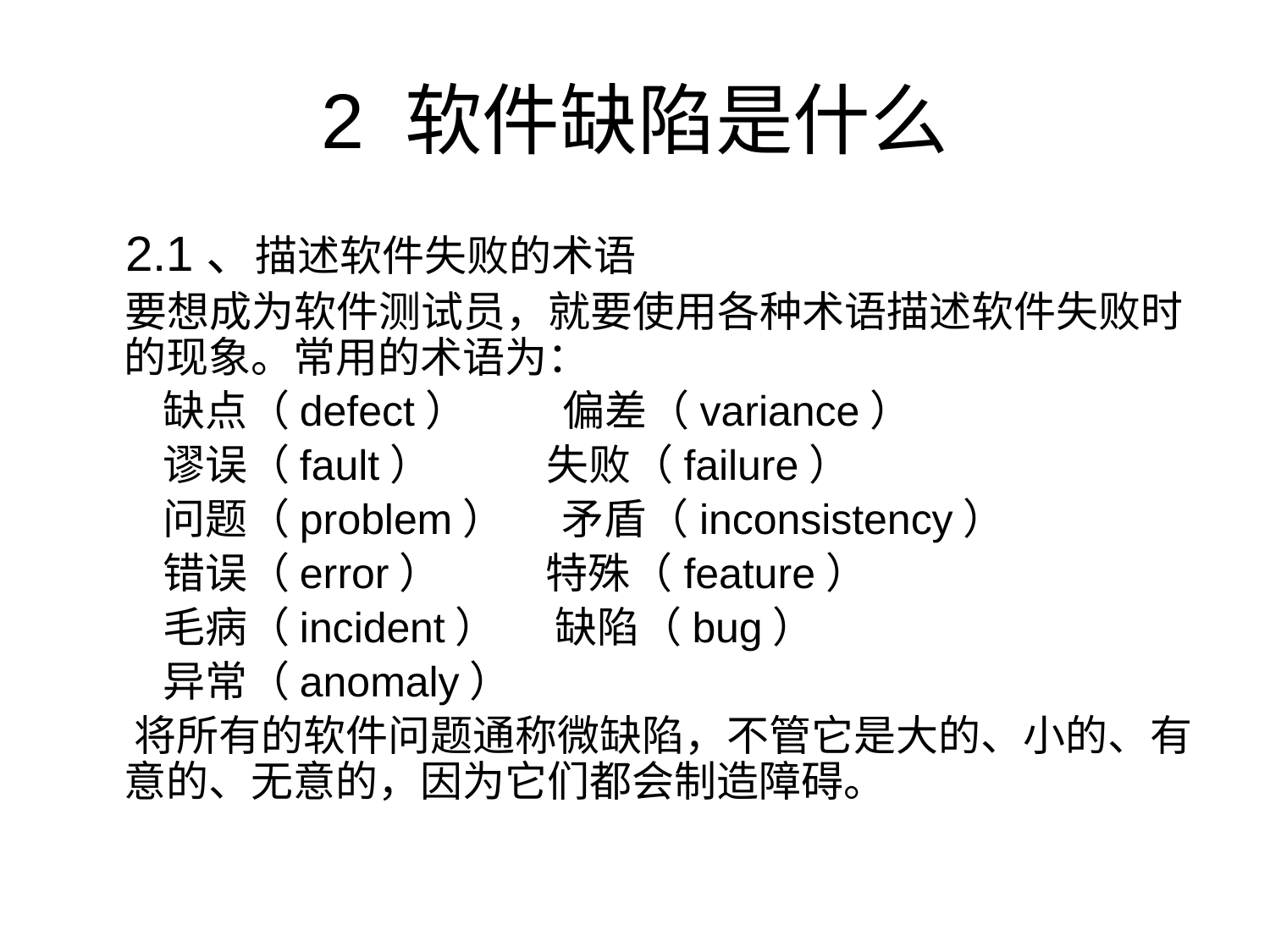

# 2 软件缺陷是什么
    2.1、描述软件失败的术语
    要想成为软件测试员，就要使用各种术语描述软件失败时的现象。常用的术语为：
        缺点（defect）          偏差（variance）
        谬误（fault）            失败（failure）
        问题（problem）      矛盾（inconsistency）
        错误（error）           特殊（feature）
        毛病（incident）      缺陷（bug）
        异常（anomaly）
     将所有的软件问题通称微缺陷，不管它是大的、小的、有意的、无意的，因为它们都会制造障碍。